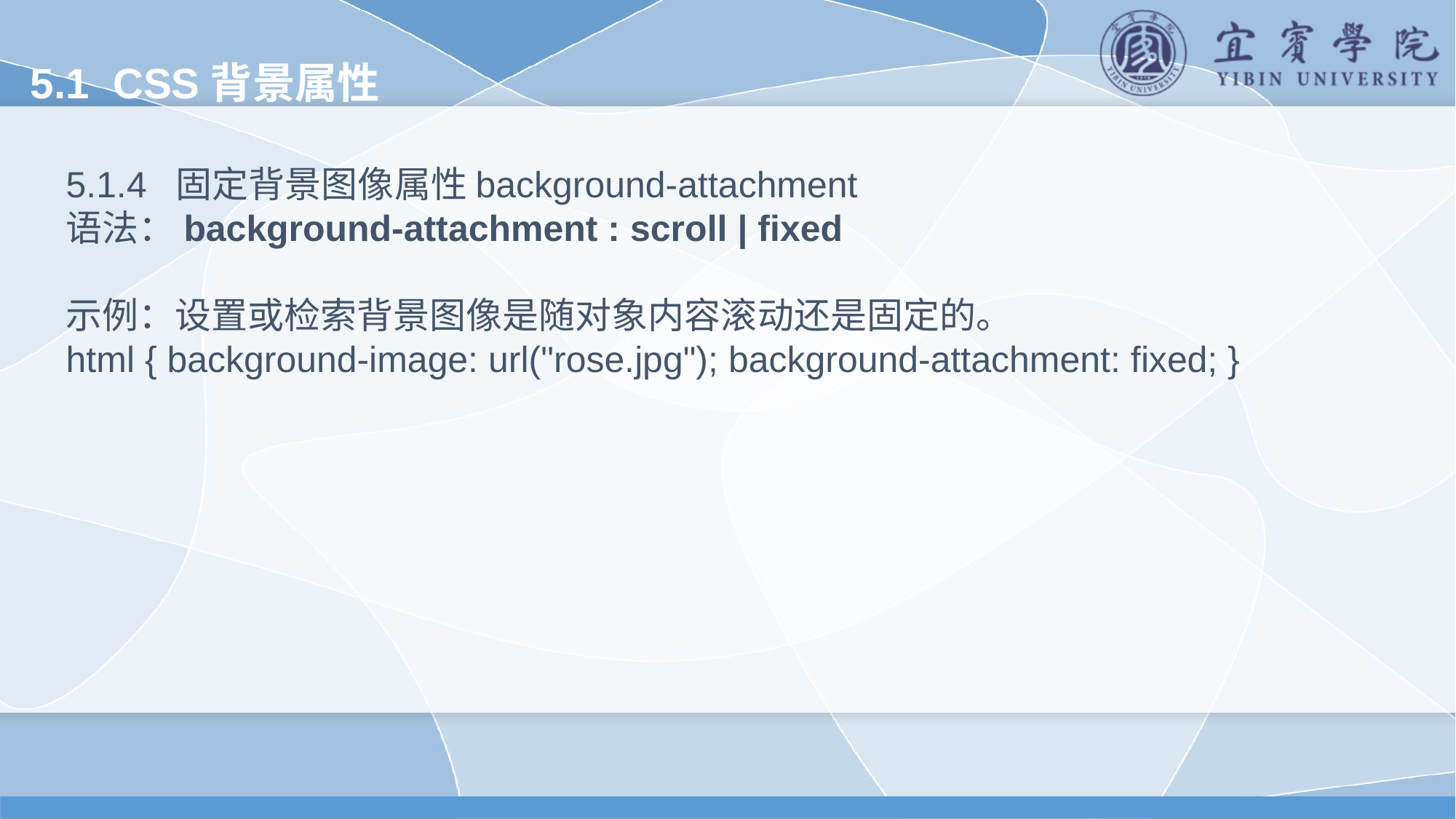

5.1  CSS背景属性
5.1.4  固定背景图像属性background-attachment
语法：background-attachment : scroll | fixed

示例：设置或检索背景图像是随对象内容滚动还是固定的。
html { background-image: url("rose.jpg"); background-attachment: fixed; }